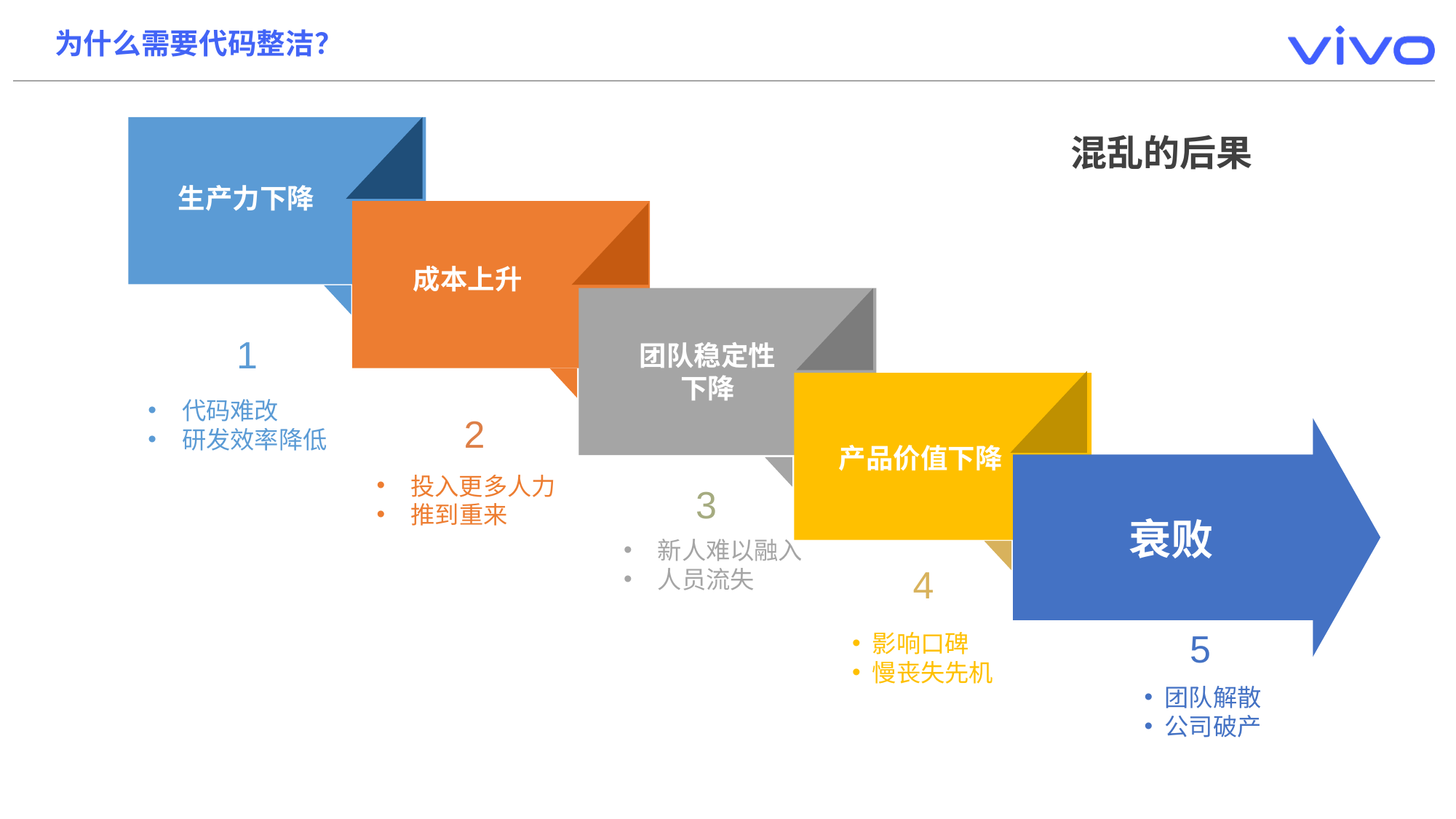

为什么需要代码整洁？

生产力下降

成本上升

1
团队稳定性
下降

代码难改
研发效率降低
2

产品价值下降

投入更多人力
推到重来
3
衰败
新人难以融入
人员流失

4
5
影响口碑
慢丧失先机

团队解散
公司破产

混乱的后果